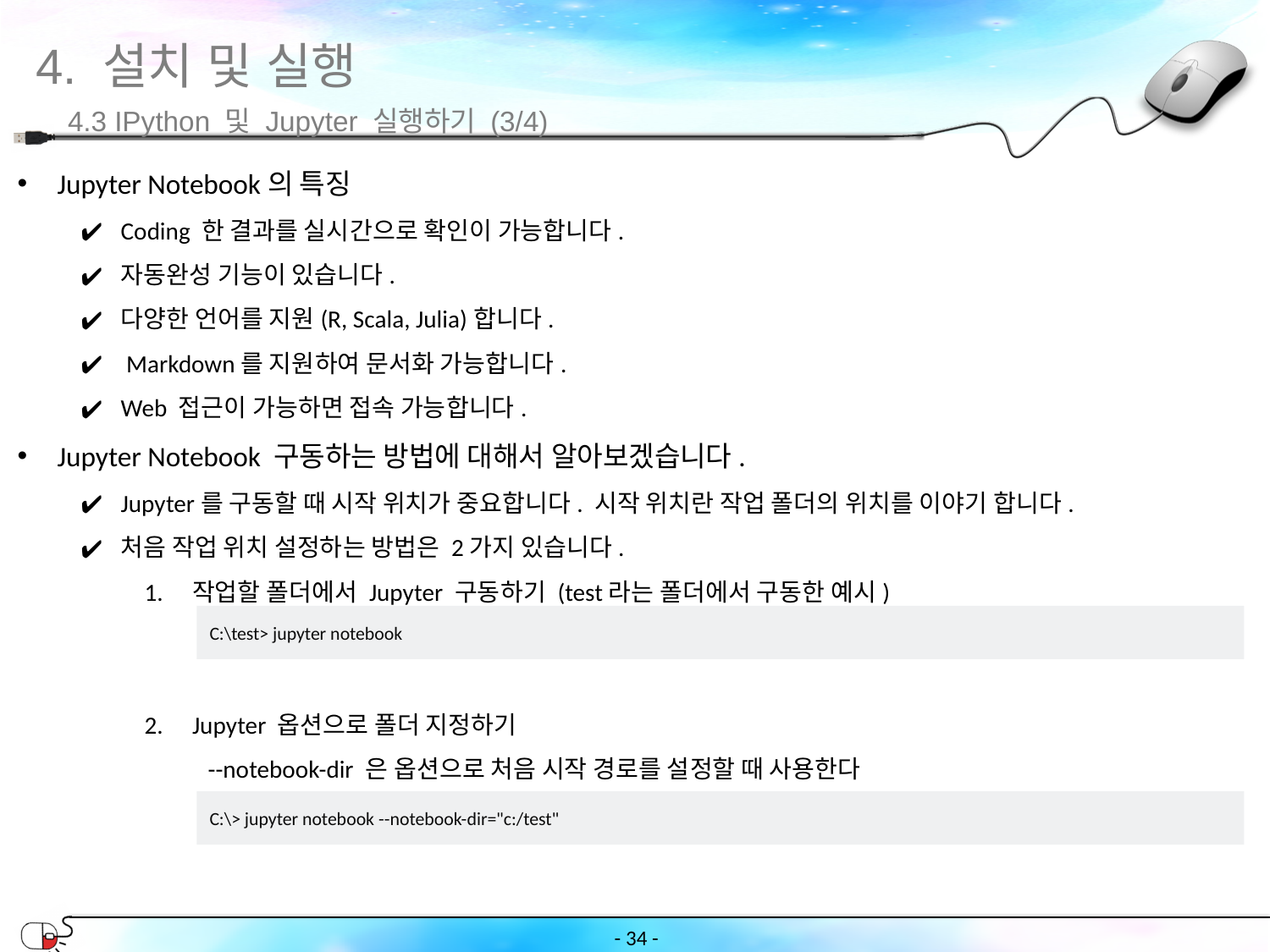

4. 설치 및 실행
4.3 IPython 및 Jupyter 실행하기 (3/4)
Jupyter Notebook의 특징
Coding 한 결과를 실시간으로 확인이 가능합니다.
자동완성 기능이 있습니다.
다양한 언어를 지원(R, Scala, Julia)합니다.
 Markdown를 지원하여 문서화 가능합니다.
Web 접근이 가능하면 접속 가능합니다.
Jupyter Notebook 구동하는 방법에 대해서 알아보겠습니다.
Jupyter를 구동할 때 시작 위치가 중요합니다. 시작 위치란 작업 폴더의 위치를 이야기 합니다.
처음 작업 위치 설정하는 방법은 2가지 있습니다.
작업할 폴더에서 Jupyter 구동하기 (test라는 폴더에서 구동한 예시)

Jupyter 옵션으로 폴더 지정하기
--notebook-dir 은 옵션으로 처음 시작 경로를 설정할 때 사용한다

C:\test> jupyter notebook
C:\> jupyter notebook --notebook-dir="c:/test"
- 34 -